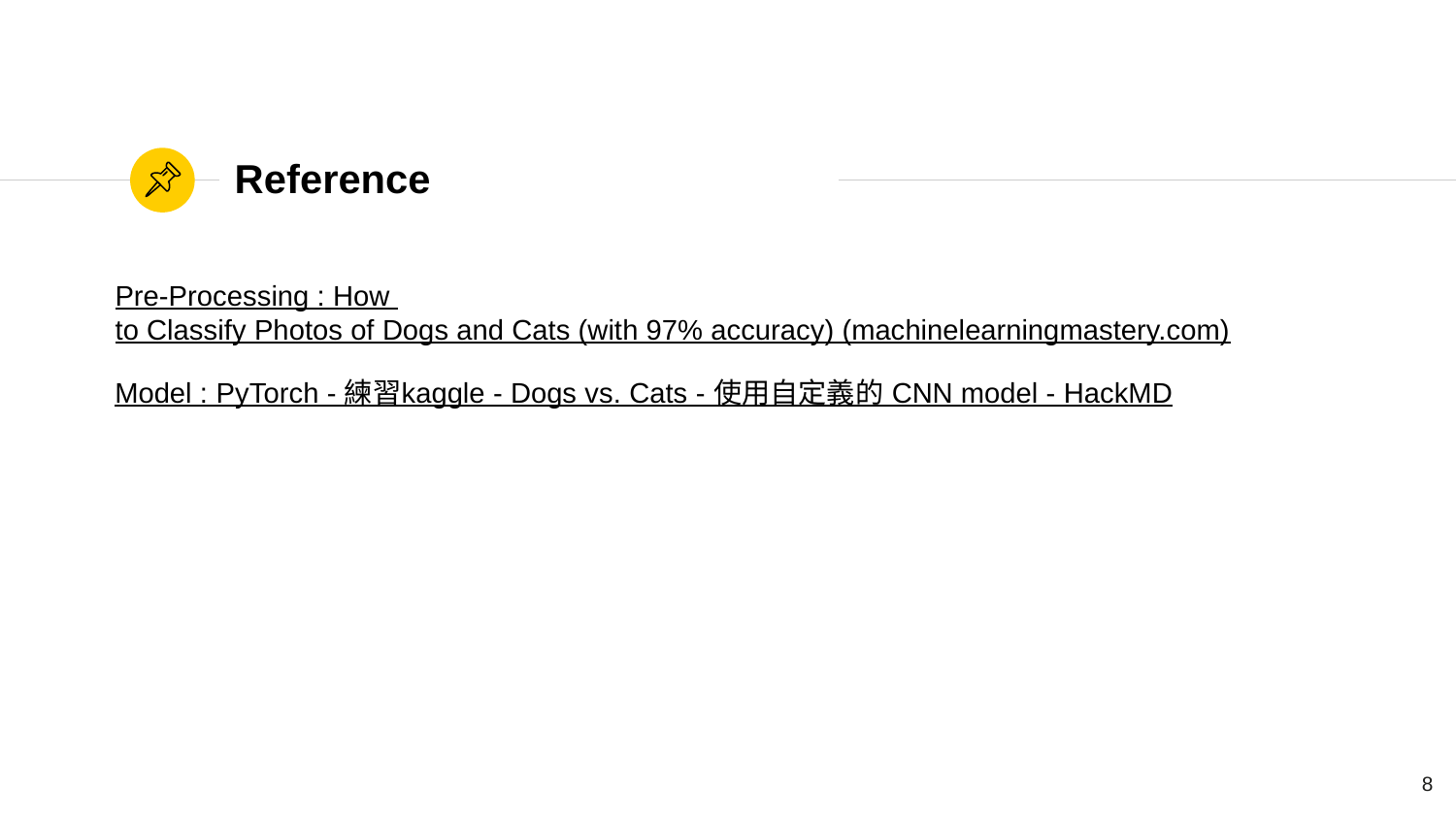

# Reference

Pre-Processing : How to Classify Photos of Dogs and Cats (with 97% accuracy) (machinelearningmastery.com)
Model : PyTorch - 練習kaggle - Dogs vs. Cats - 使用自定義的 CNN model - HackMD
8